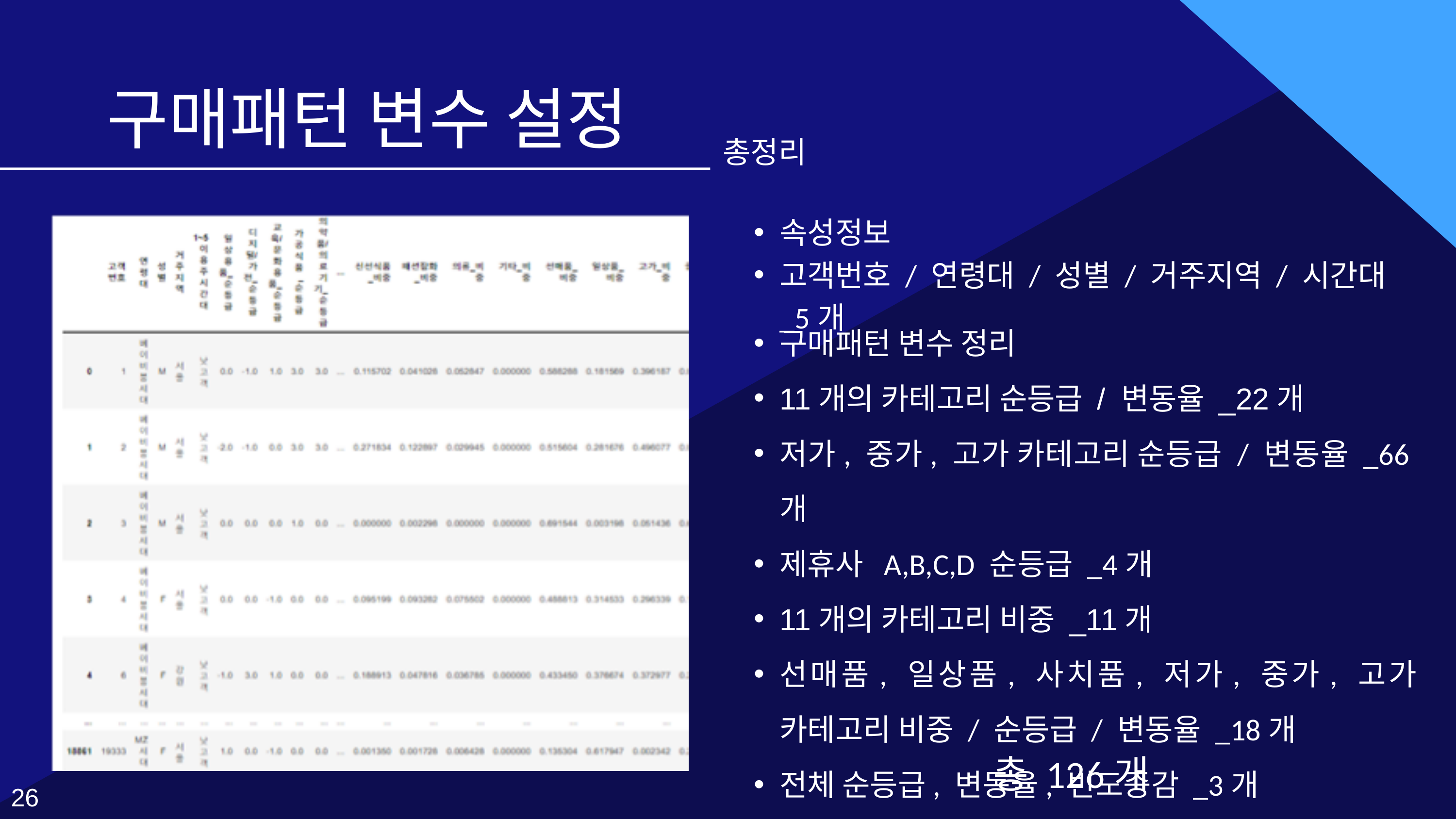

구매패턴 변수 설정
총정리

속성정보
고객번호 / 연령대 / 성별 / 거주지역 / 시간대 _5개

구매패턴 변수 정리
11개의 카테고리 순등급 / 변동율 _22개
저가, 중가, 고가 카테고리 순등급 / 변동율 _66개
제휴사  A,B,C,D 순등급 _4개
11개의 카테고리 비중 _11개
선매품, 일상품, 사치품, 저가, 중가, 고가 카테고리 비중 / 순등급 / 변동율 _18개
전체 순등급, 변동율, 빈도증감 _3개
총 126개
26